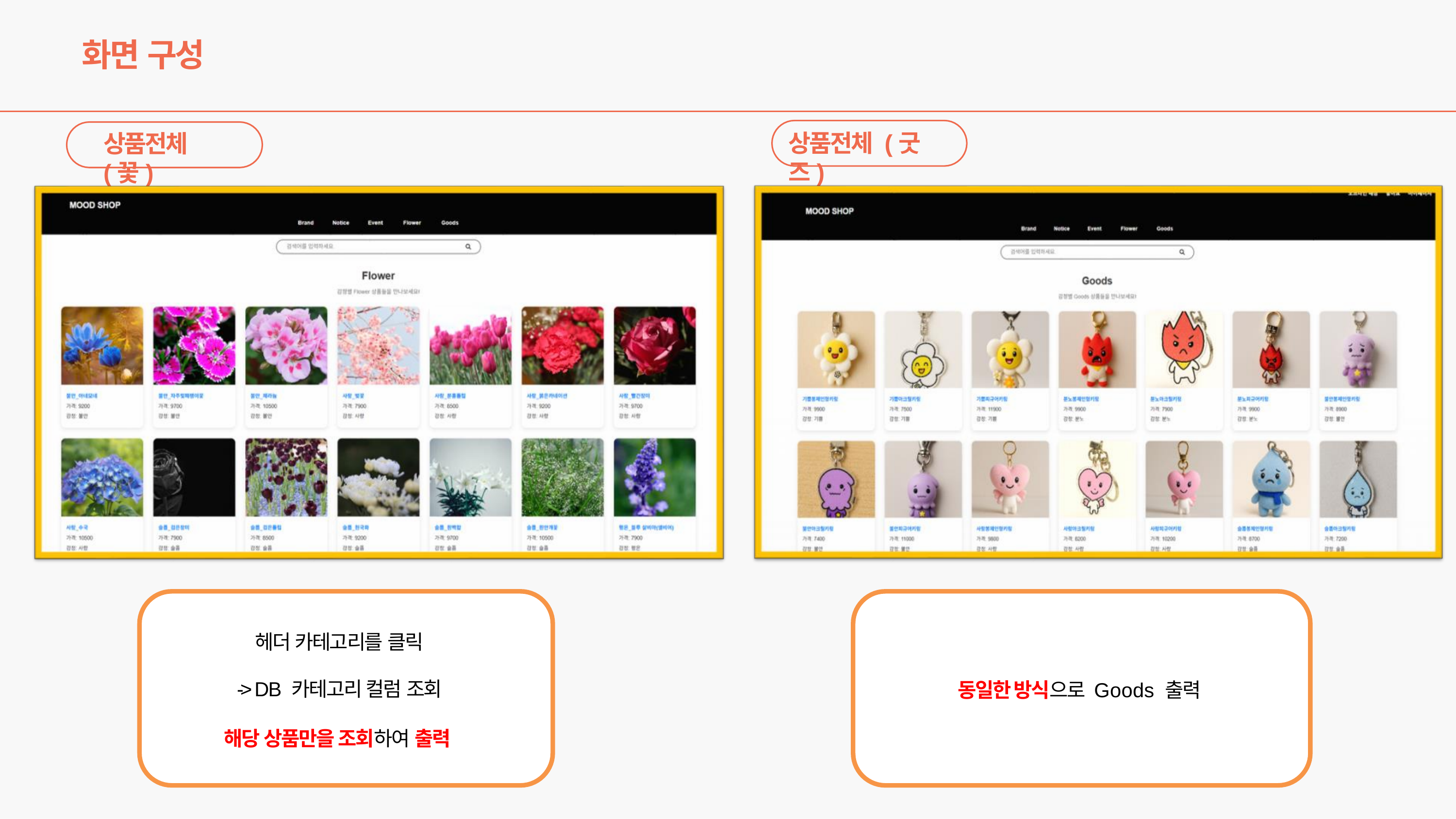

# 화면 구성

상품전체 (굿즈)
상품전체 (꽃)

헤더 카테고리를 클릭
-> DB 카테고리 컬럼 조회
동일한 방식으로 Goods 출력
해당 상품만을 조회하여 출력